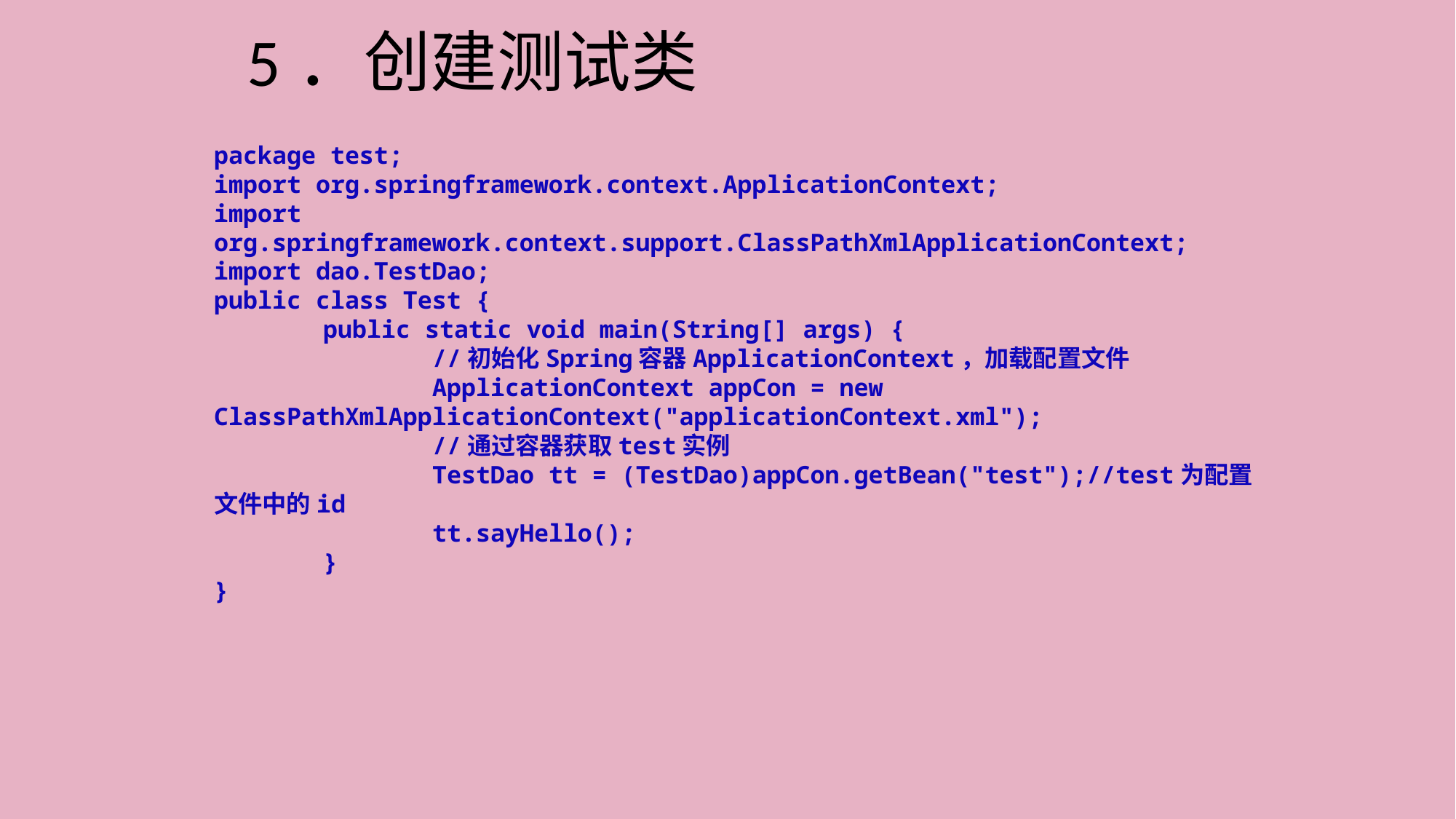

# 5．创建测试类
package test;
import org.springframework.context.ApplicationContext;
import org.springframework.context.support.ClassPathXmlApplicationContext;
import dao.TestDao;
public class Test {
	public static void main(String[] args) {
		//初始化Spring容器ApplicationContext，加载配置文件
		ApplicationContext appCon = new         ClassPathXmlApplicationContext("applicationContext.xml");
		//通过容器获取test实例
		TestDao tt = (TestDao)appCon.getBean("test");//test为配置文件中的id
		tt.sayHello();
	}
}